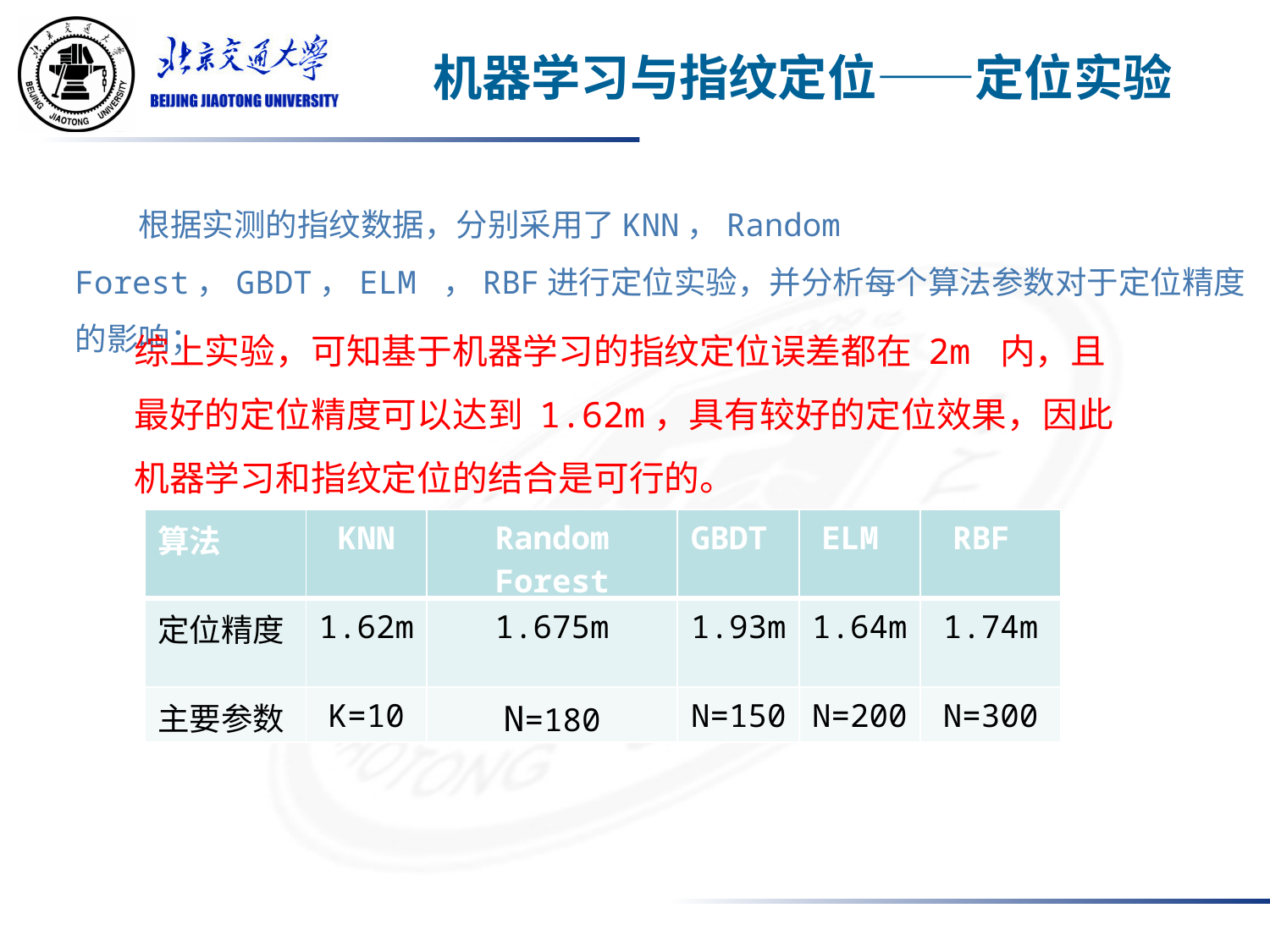

机器学习与指纹定位——定位实验

根据实测的指纹数据，分别采用了KNN，Random Forest，GBDT，ELM ，RBF进行定位实验，并分析每个算法参数对于定位精度的影响；
综上实验，可知基于机器学习的指纹定位误差都在 2m 内，且最好的定位精度可以达到 1.62m，具有较好的定位效果，因此机器学习和指纹定位的结合是可行的。

| 算法 | KNN | Random Forest | GBDT | ELM | RBF |
| --- | --- | --- | --- | --- | --- |
| 定位精度 | 1.62m | 1.675m | 1.93m | 1.64m | 1.74m |
| 主要参数 | K=10 | N=180 | N=150 | N=200 | N=300 |